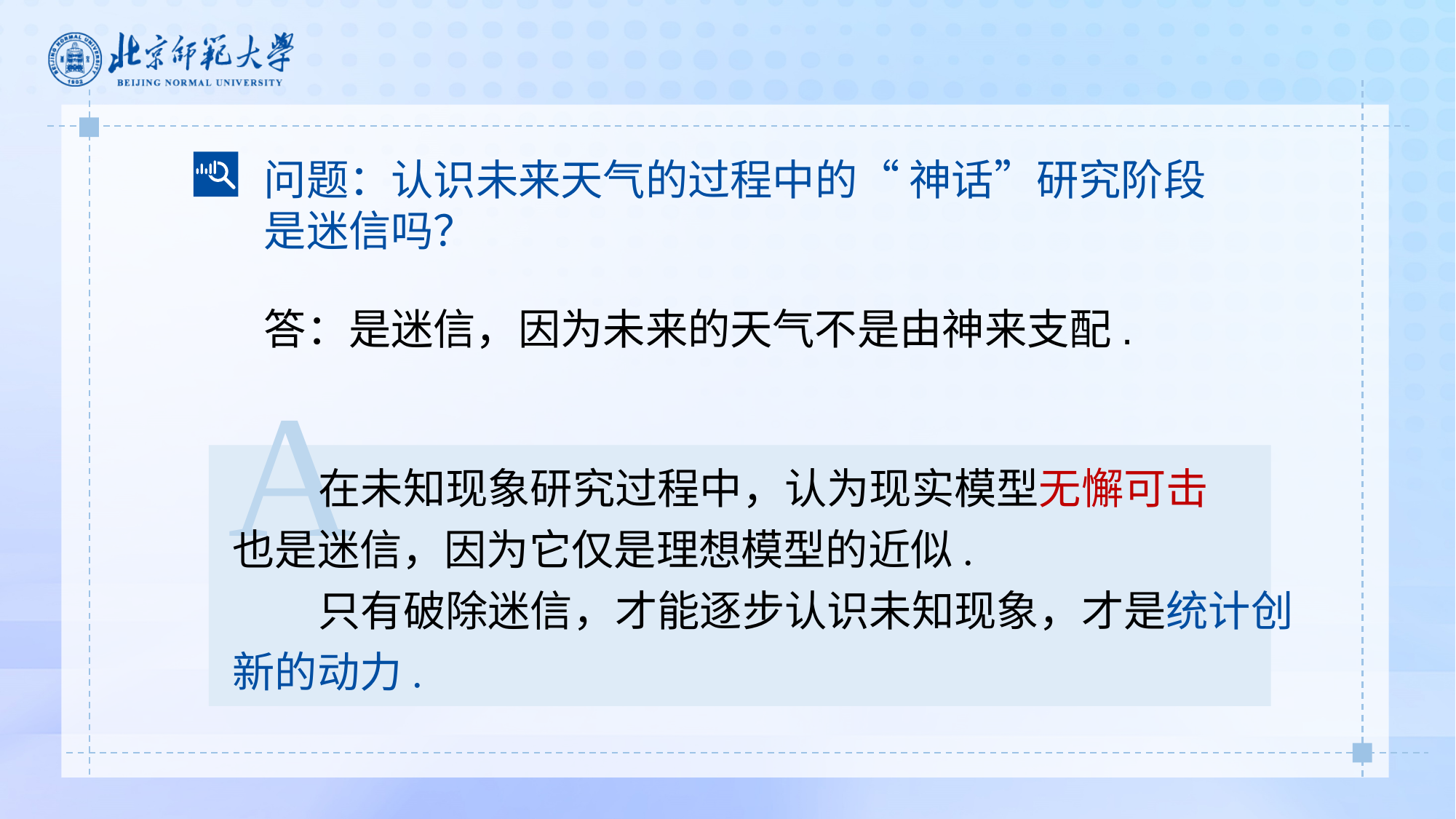

问题：认识未来天气的过程中的“ 神话”研究阶段是迷信吗？

答：是迷信，因为未来的天气不是由神来支配.
A

        在未知现象研究过程中，认为现实模型无懈可击
也是迷信，因为它仅是理想模型的近似.
        只有破除迷信，才能逐步认识未知现象，才是统计创新的动力.